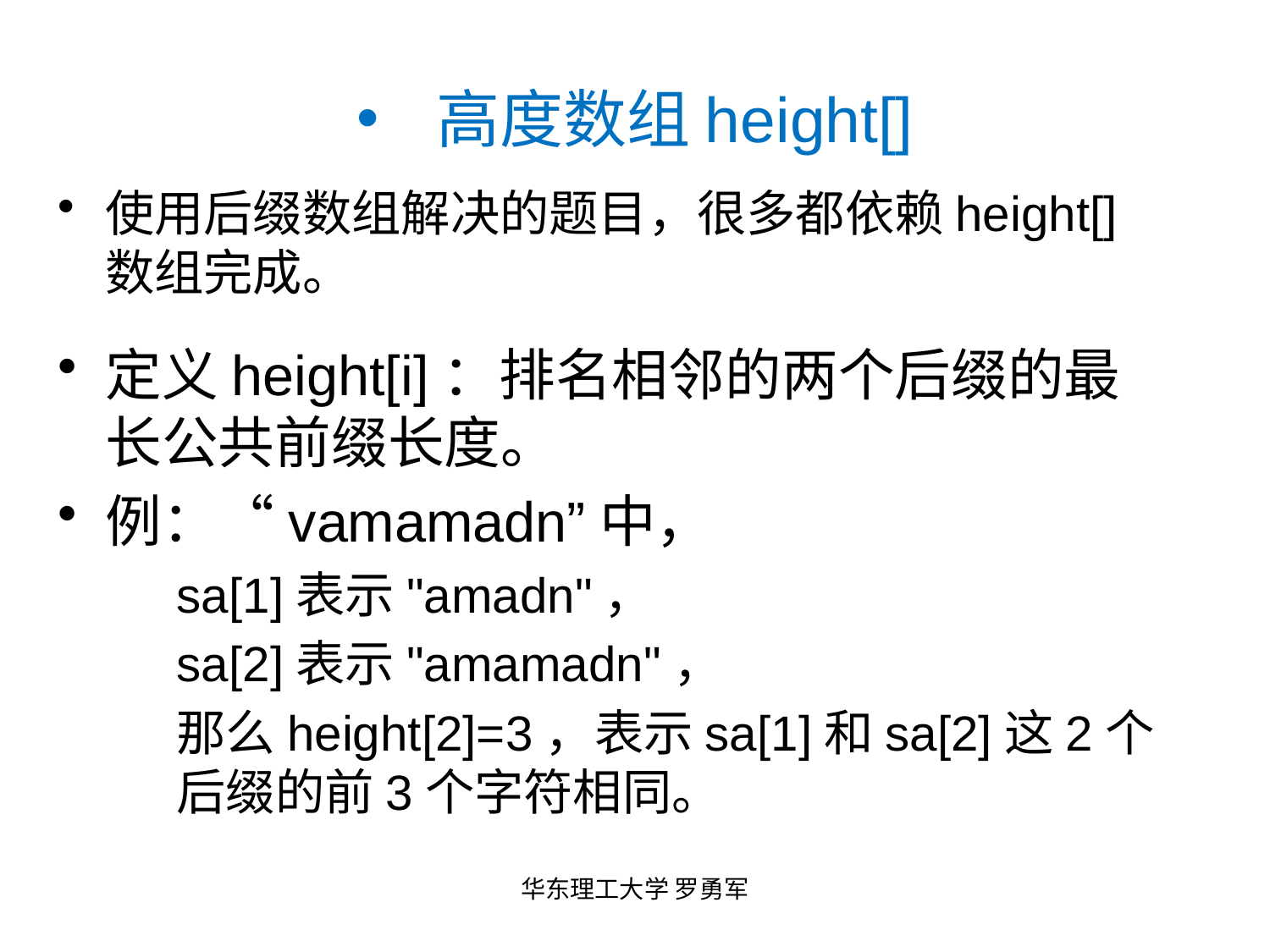

# 高度数组height[]
使用后缀数组解决的题目，很多都依赖height[]数组完成。

定义height[i]：排名相邻的两个后缀的最长公共前缀长度。
例：“vamamadn”中，
sa[1]表示"amadn"，
sa[2]表示"amamadn"，
那么height[2]=3，表示sa[1]和sa[2]这2个后缀的前3个字符相同。

华东理工大学 罗勇军